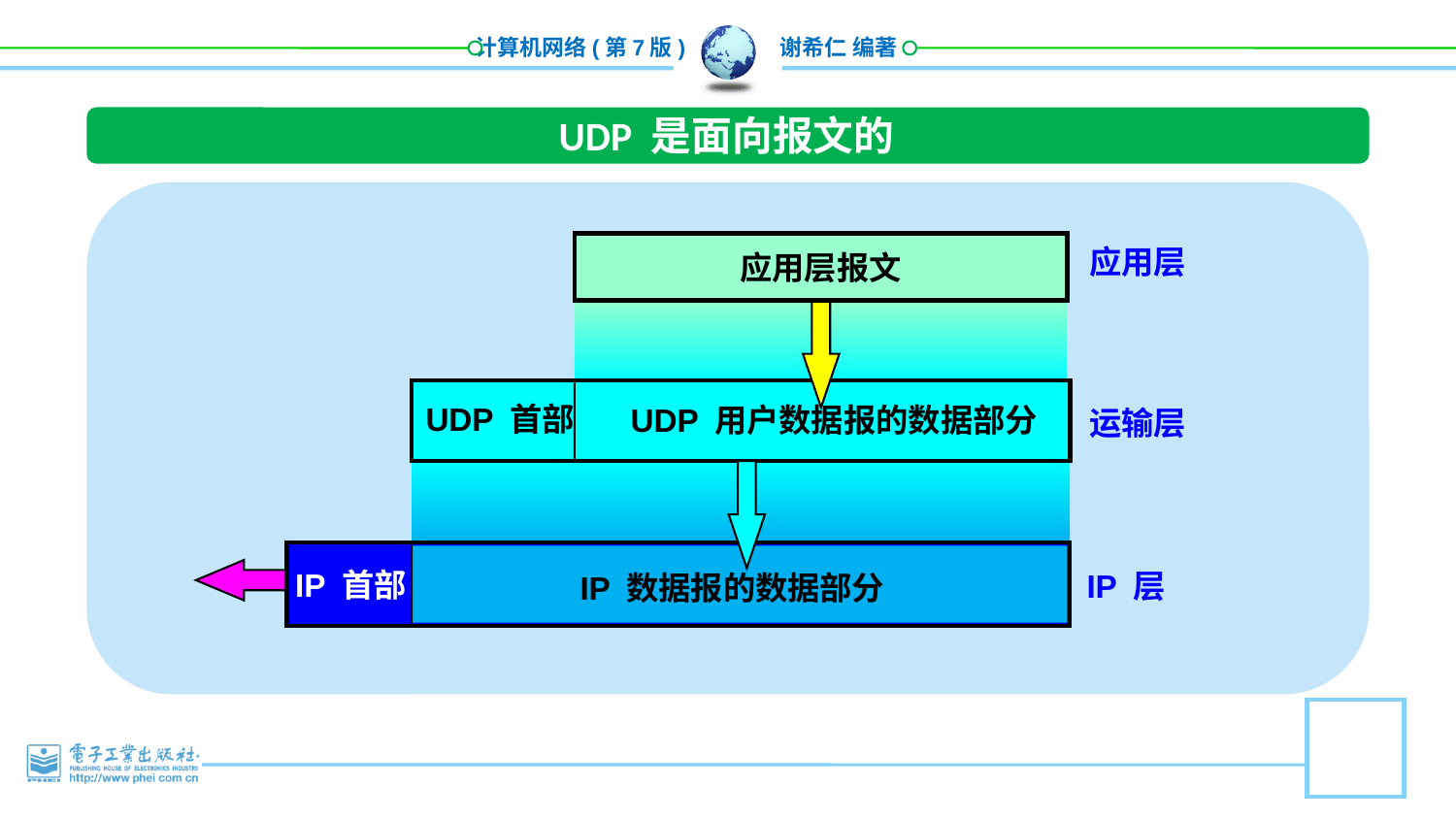

UDP 是面向报文的

应用层报文
应用层

UDP 首部
UDP 用户数据报的数据部分
运输层

IP 首部
IP 层

IP 数据报的数据部分